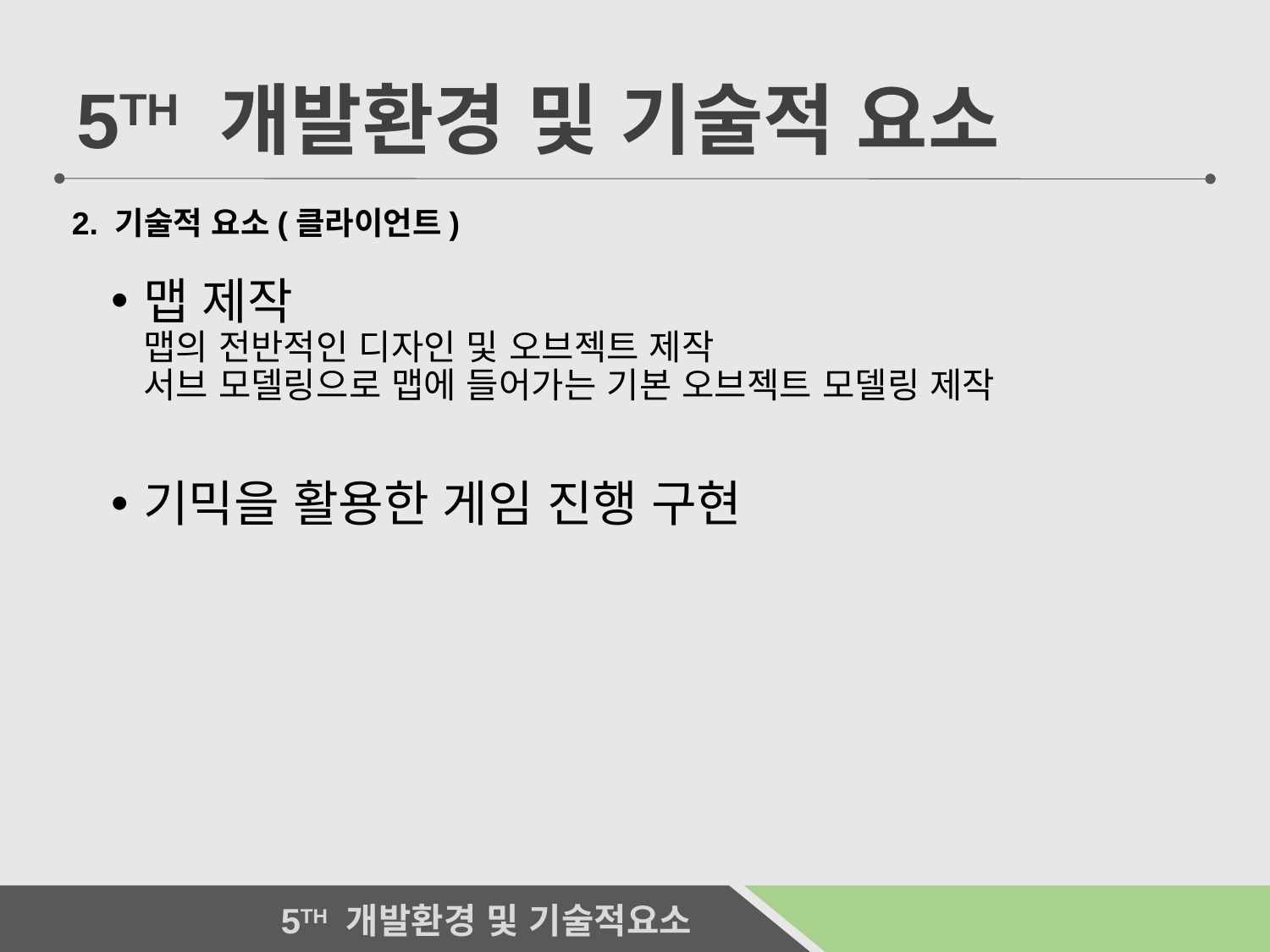

5TH 개발환경 및 기술적 요소
2. 기술적 요소(클라이언트)
맵 제작
맵의 전반적인 디자인 및 오브젝트 제작
서브 모델링으로 맵에 들어가는 기본 오브젝트 모델링 제작

기믹을 활용한 게임 진행 구현

19

5TH 개발환경 및 기술적요소